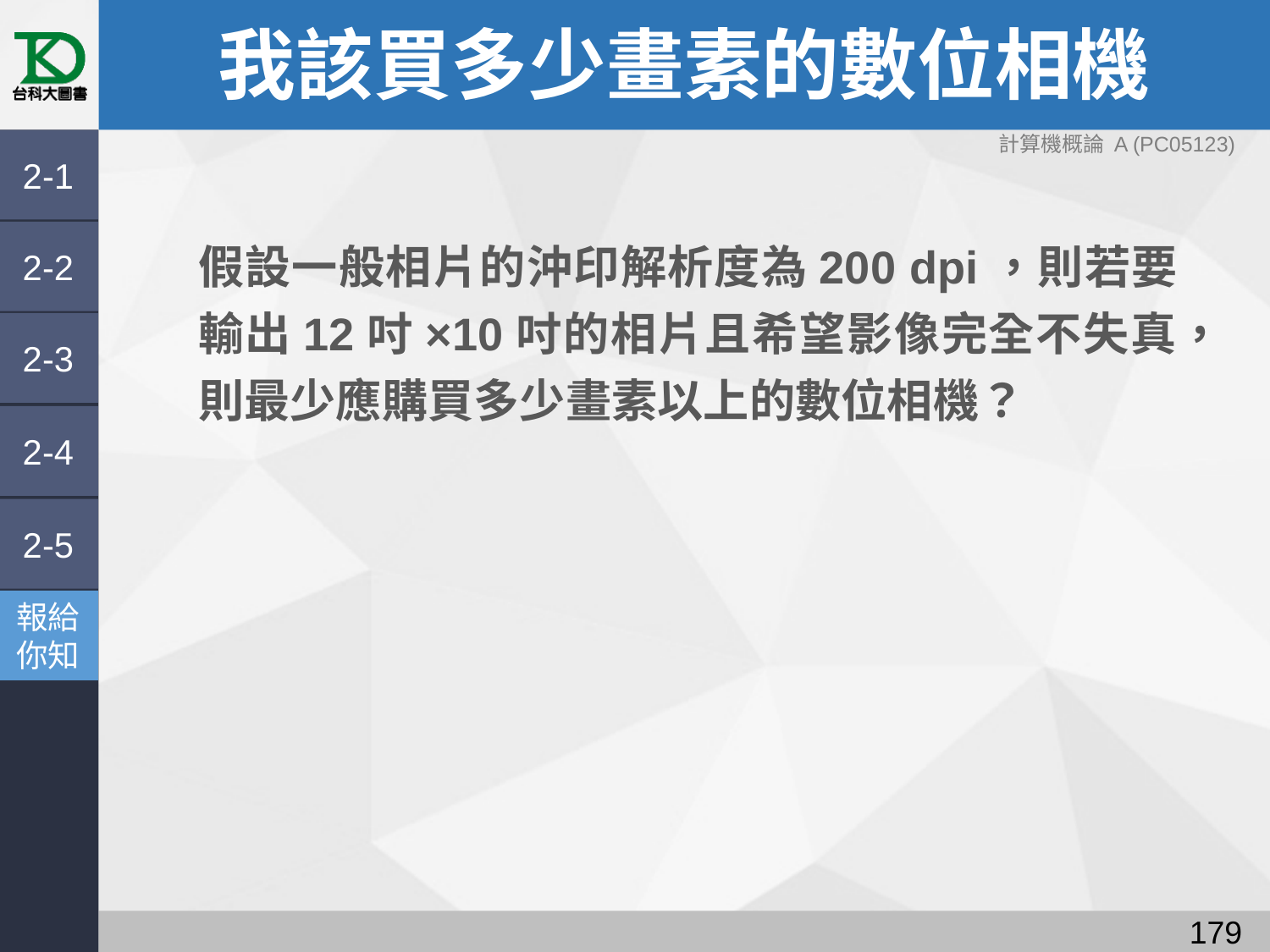

# 我該買多少畫素的數位相機
計算機概論 A (PC05123)
2-1
假設一般相片的沖印解析度為200 dpi，則若要輸出12吋×10吋的相片且希望影像完全不失真，則最少應購買多少畫素以上的數位相機？
2-2
2-3
2-4
2-5
報給
你知
179